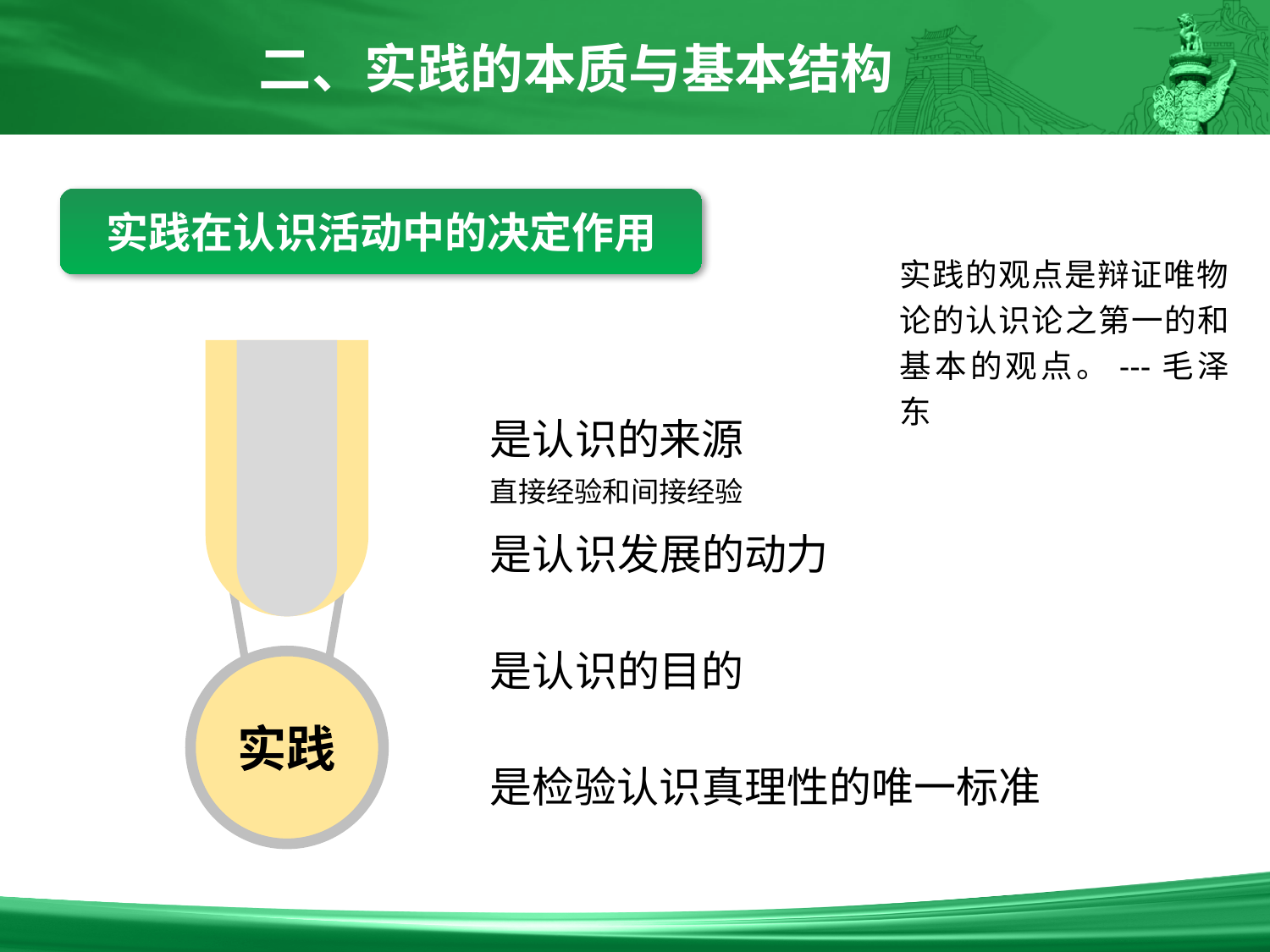

二、实践的本质与基本结构
实践在认识活动中的决定作用
实践的观点是辩证唯物论的认识论之第一的和基本的观点。---毛泽东

实践
是认识的来源
直接经验和间接经验
是认识发展的动力
是认识的目的
是检验认识真理性的唯一标准